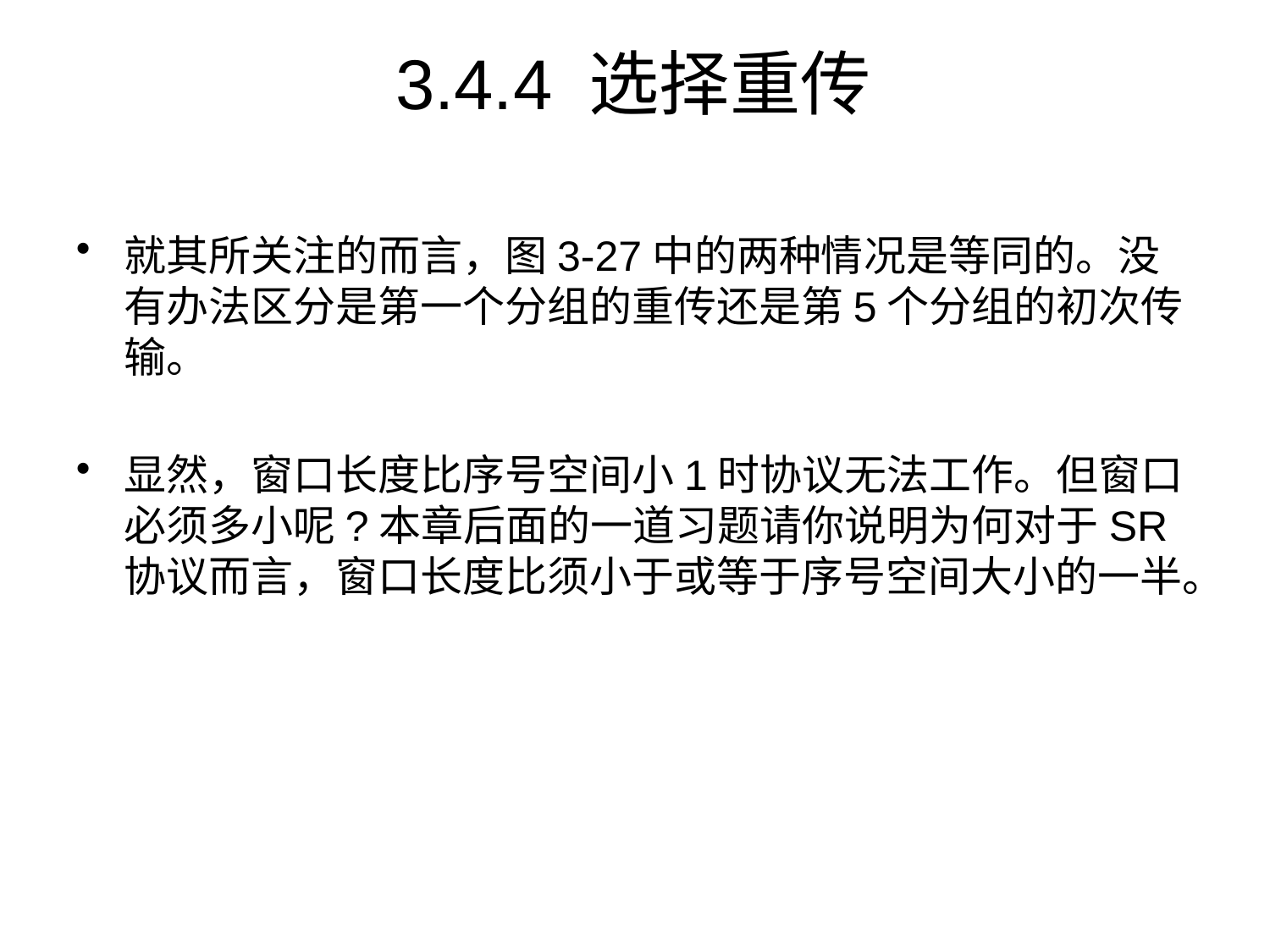

# 3.4.4 选择重传
就其所关注的而言，图3-27中的两种情况是等同的。没有办法区分是第一个分组的重传还是第5个分组的初次传输。

显然，窗口长度比序号空间小1时协议无法工作。但窗口必须多小呢?本章后面的一道习题请你说明为何对于SR协议而言，窗口长度比须小于或等于序号空间大小的一半。